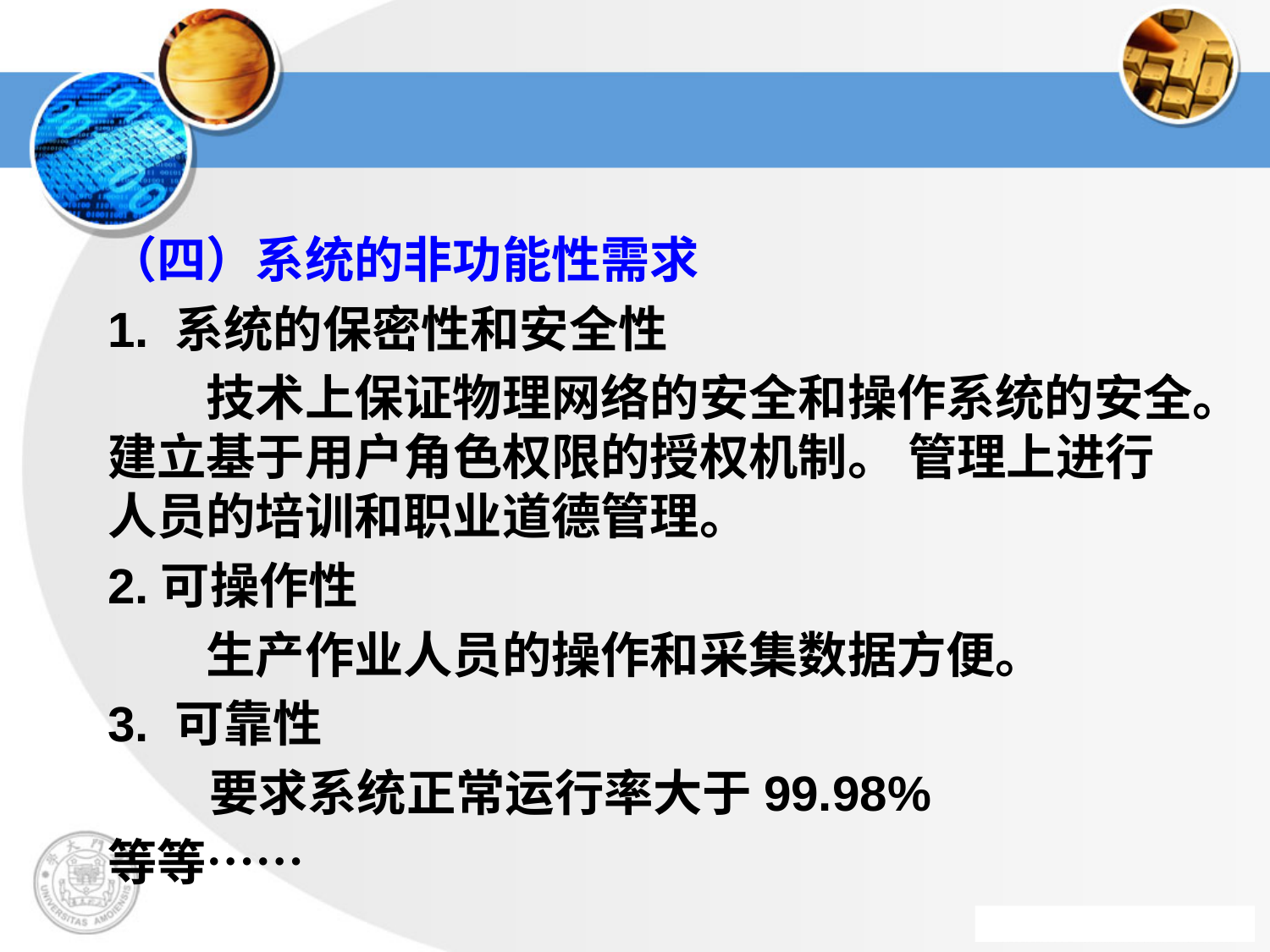

#
（四）系统的非功能性需求
1. 系统的保密性和安全性
　　技术上保证物理网络的安全和操作系统的安全。建立基于用户角色权限的授权机制。 管理上进行人员的培训和职业道德管理。
2.可操作性
　　生产作业人员的操作和采集数据方便。
3. 可靠性
        要求系统正常运行率大于99.98%
等等……